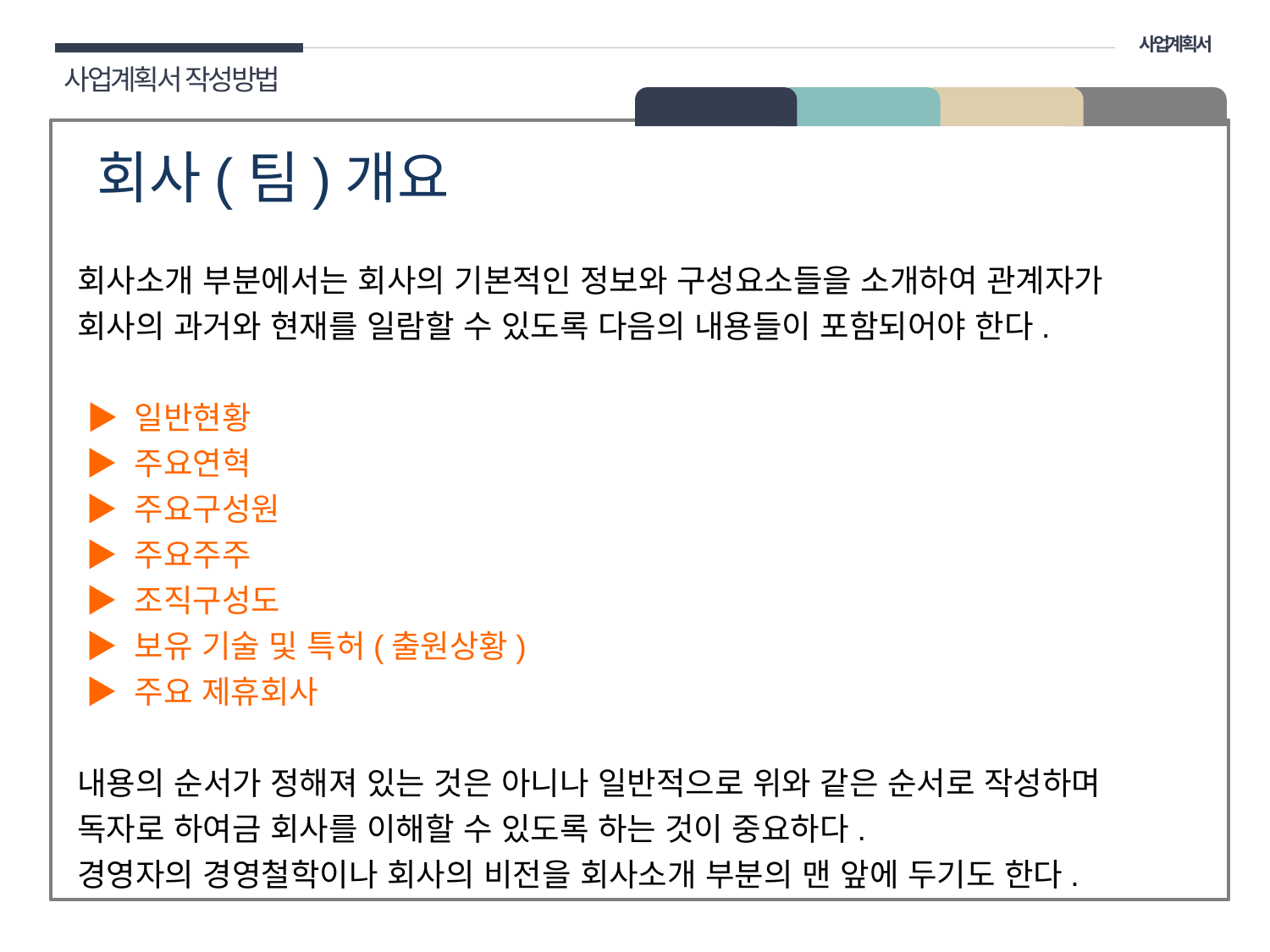

사업계획서
사업계획서 작성방법
02 구성

회사(팀)개요
회사소개 부분에서는 회사의 기본적인 정보와 구성요소들을 소개하여 관계자가
회사의 과거와 현재를 일람할 수 있도록 다음의 내용들이 포함되어야 한다.

 ▶ 일반현황
 ▶ 주요연혁
 ▶ 주요구성원
 ▶ 주요주주
 ▶ 조직구성도
 ▶ 보유 기술 및 특허(출원상황)
 ▶ 주요 제휴회사

내용의 순서가 정해져 있는 것은 아니나 일반적으로 위와 같은 순서로 작성하며
독자로 하여금 회사를 이해할 수 있도록 하는 것이 중요하다.
경영자의 경영철학이나 회사의 비전을 회사소개 부분의 맨 앞에 두기도 한다.